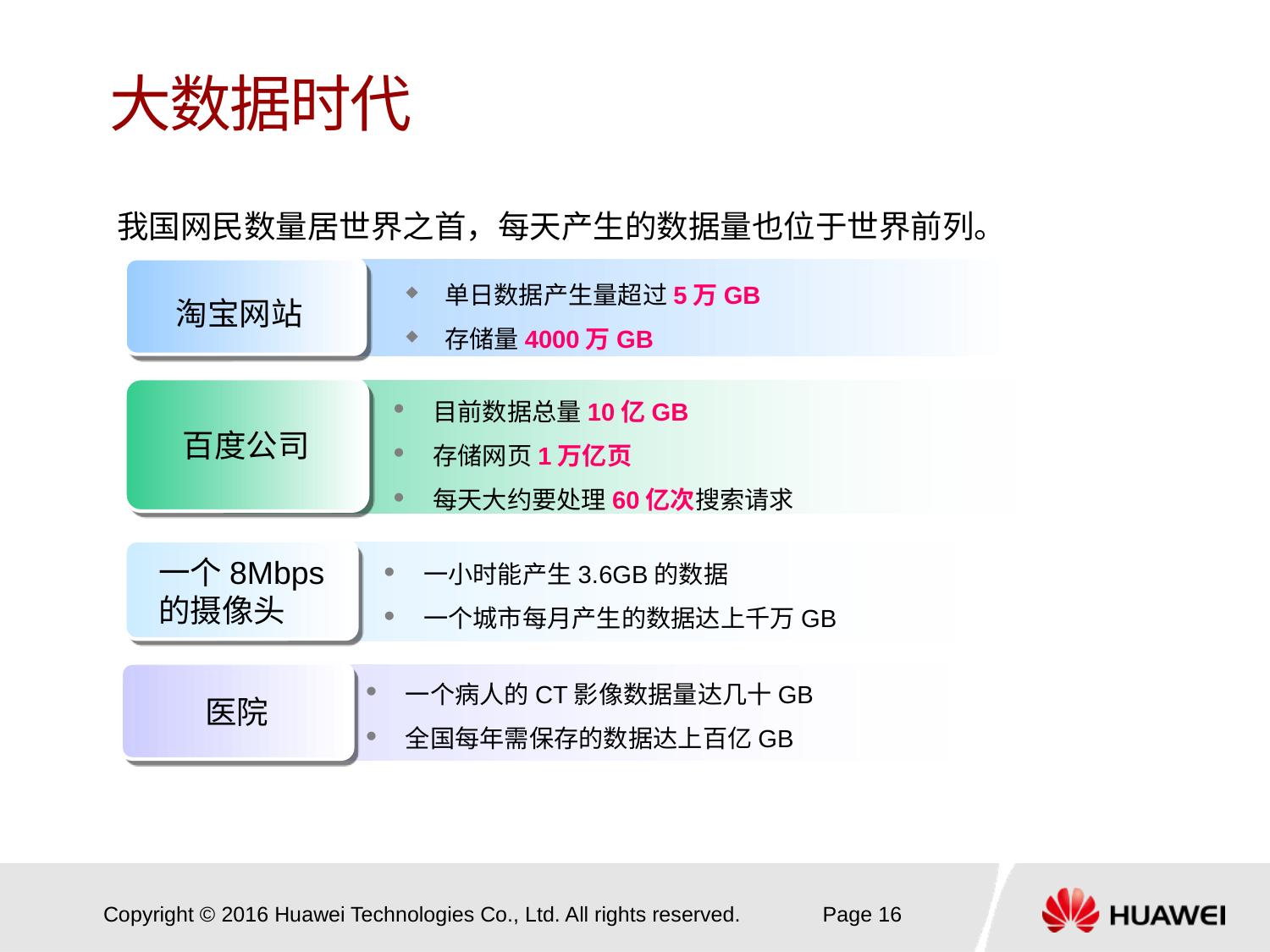

大数据时代
我国网民数量居世界之首，每天产生的数据量也位于世界前列。

单日数据产生量超过5万GB
存储量4000万GB
淘宝网站
目前数据总量10亿GB
存储网页1万亿页
每天大约要处理60亿次搜索请求
百度公司

一小时能产生3.6GB的数据
一个城市每月产生的数据达上千万GB

一个8Mbps的摄像头
一个病人的CT影像数据量达几十GB
全国每年需保存的数据达上百亿GB
医院